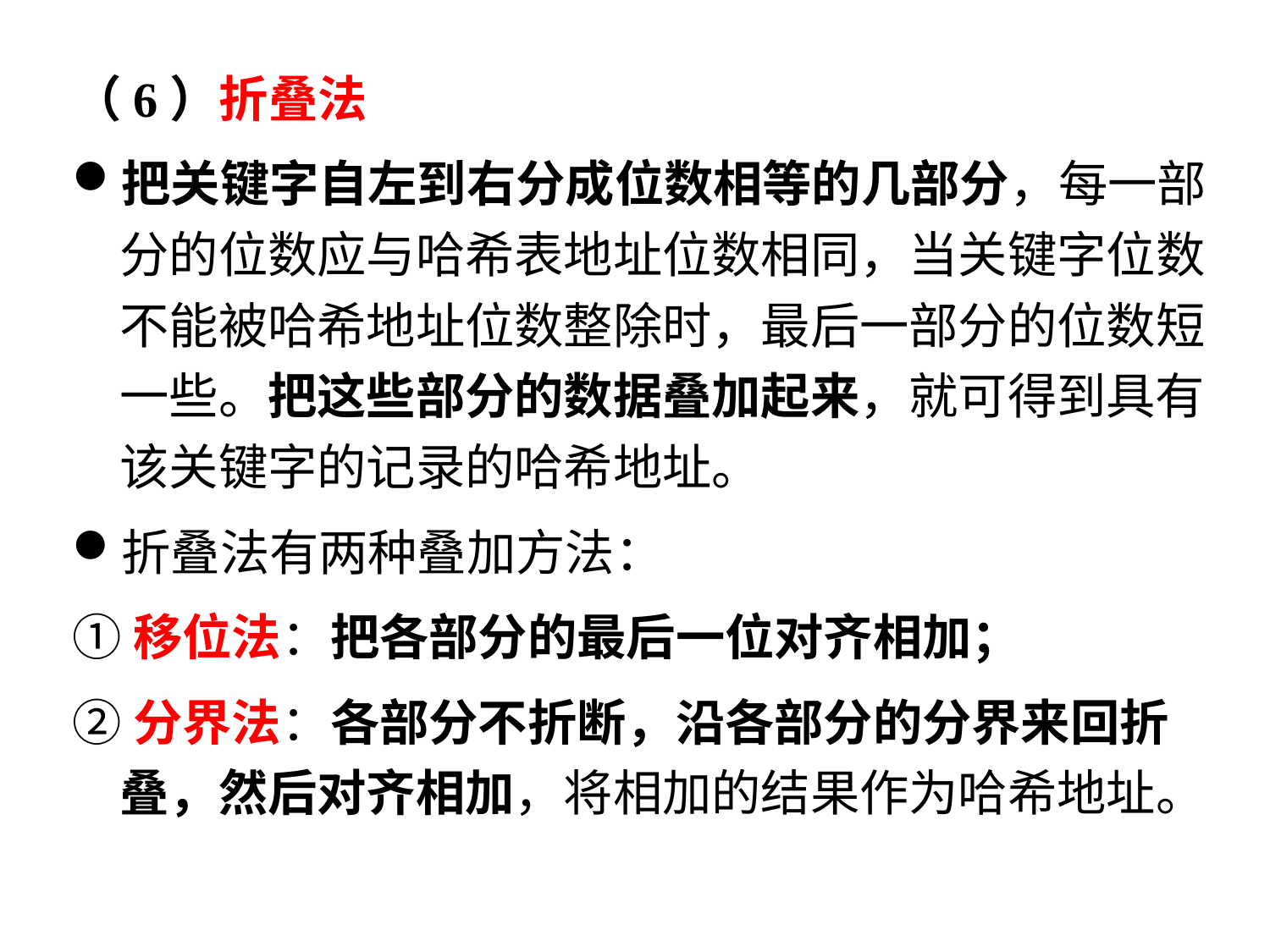

（6）折叠法
把关键字自左到右分成位数相等的几部分，每一部分的位数应与哈希表地址位数相同，当关键字位数不能被哈希地址位数整除时，最后一部分的位数短一些。把这些部分的数据叠加起来，就可得到具有该关键字的记录的哈希地址。
折叠法有两种叠加方法：
①移位法：把各部分的最后一位对齐相加；
②分界法：各部分不折断，沿各部分的分界来回折叠，然后对齐相加，将相加的结果作为哈希地址。